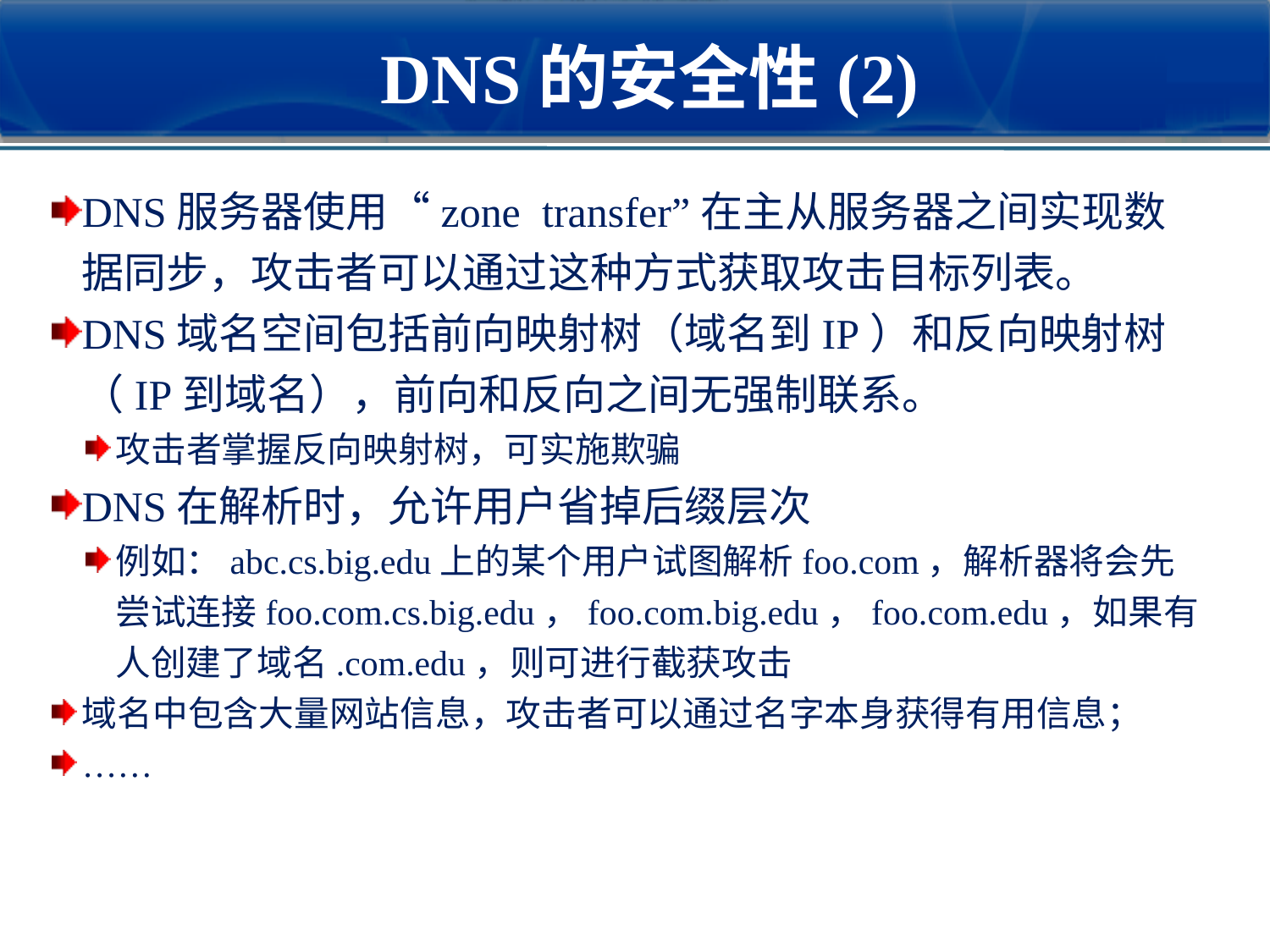

DNS的安全性(2)
DNS服务器使用“zone  transfer”在主从服务器之间实现数据同步，攻击者可以通过这种方式获取攻击目标列表。
DNS域名空间包括前向映射树（域名到IP）和反向映射树（IP到域名），前向和反向之间无强制联系。
攻击者掌握反向映射树，可实施欺骗
DNS在解析时，允许用户省掉后缀层次
例如：abc.cs.big.edu上的某个用户试图解析foo.com，解析器将会先尝试连接foo.com.cs.big.edu，foo.com.big.edu，foo.com.edu，如果有人创建了域名.com.edu，则可进行截获攻击
域名中包含大量网站信息，攻击者可以通过名字本身获得有用信息；
……